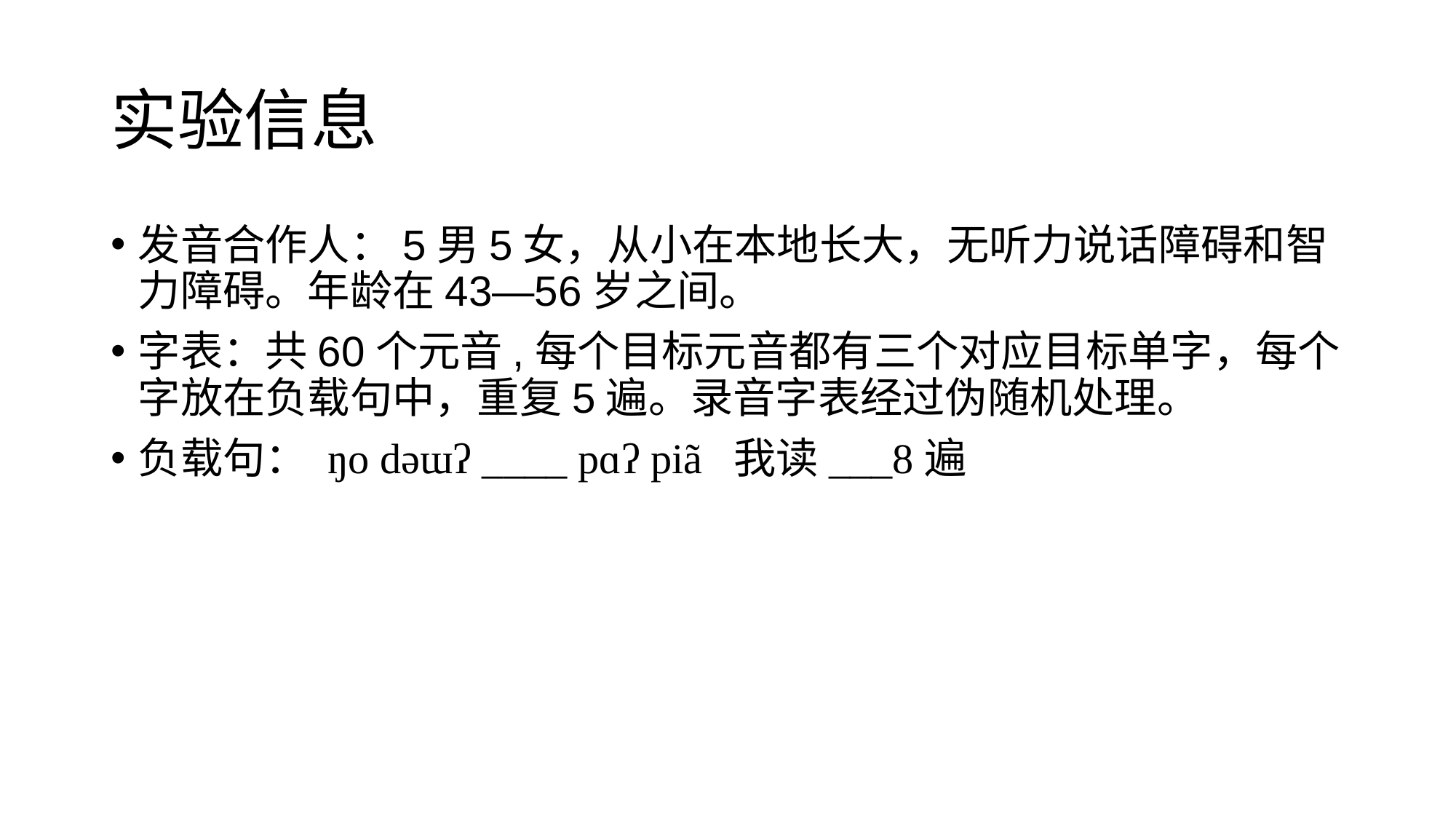

# 实验信息
发音合作人：5男5女，从小在本地长大，无听力说话障碍和智力障碍。年龄在43—56岁之间。
字表：共60个元音,每个目标元音都有三个对应目标单字，每个字放在负载句中，重复5遍。录音字表经过伪随机处理。
负载句： ŋo dəɯʔ ____ pɑʔ piã  我读___8遍